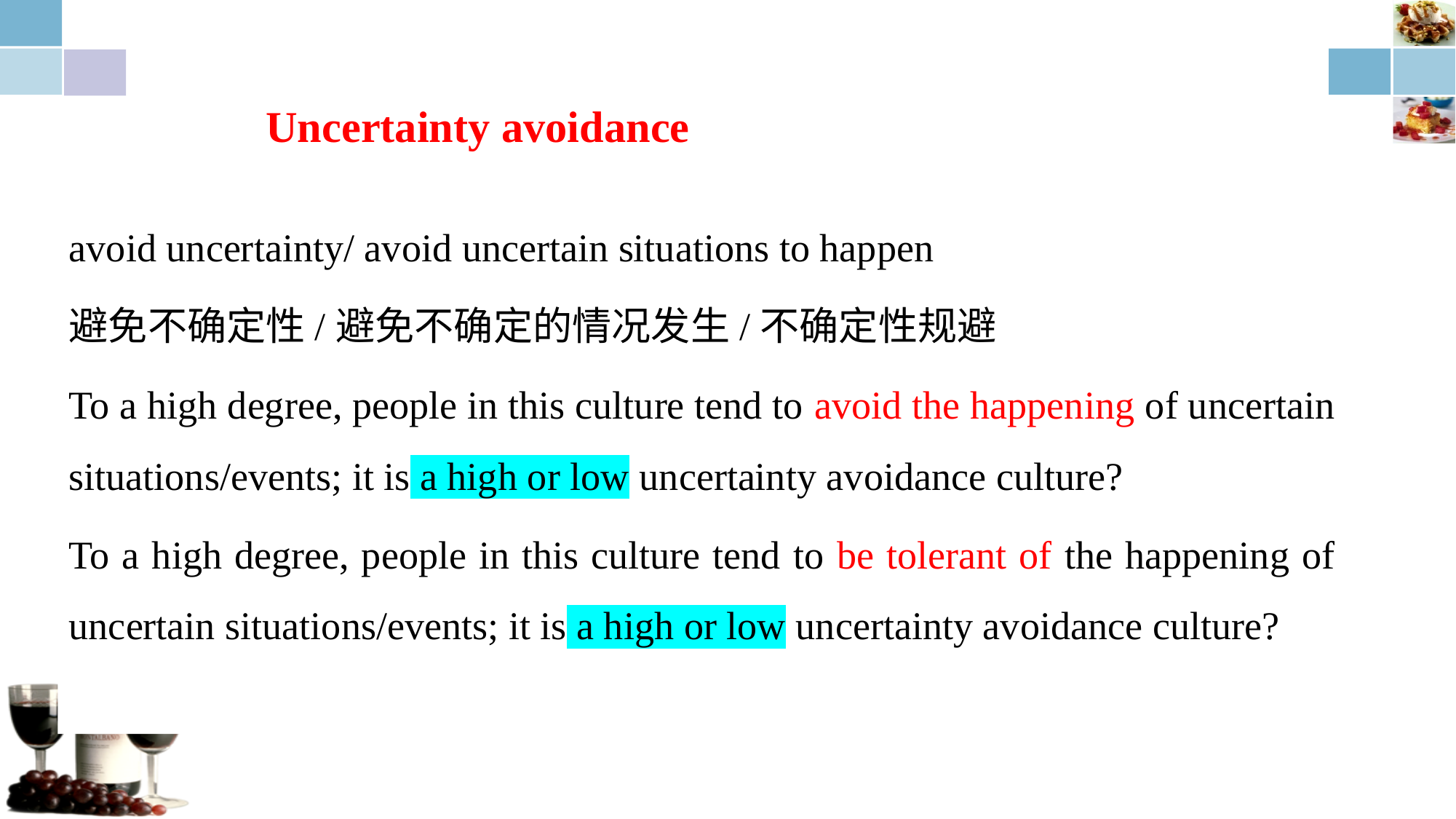

Uncertainty avoidance
avoid uncertainty/ avoid uncertain situations to happen
避免不确定性/避免不确定的情况发生/不确定性规避
To a high degree, people in this culture tend to avoid the happening of uncertain situations/events; it is a high or low uncertainty avoidance culture?
To a high degree, people in this culture tend to be tolerant of the happening of uncertain situations/events; it is a high or low uncertainty avoidance culture?